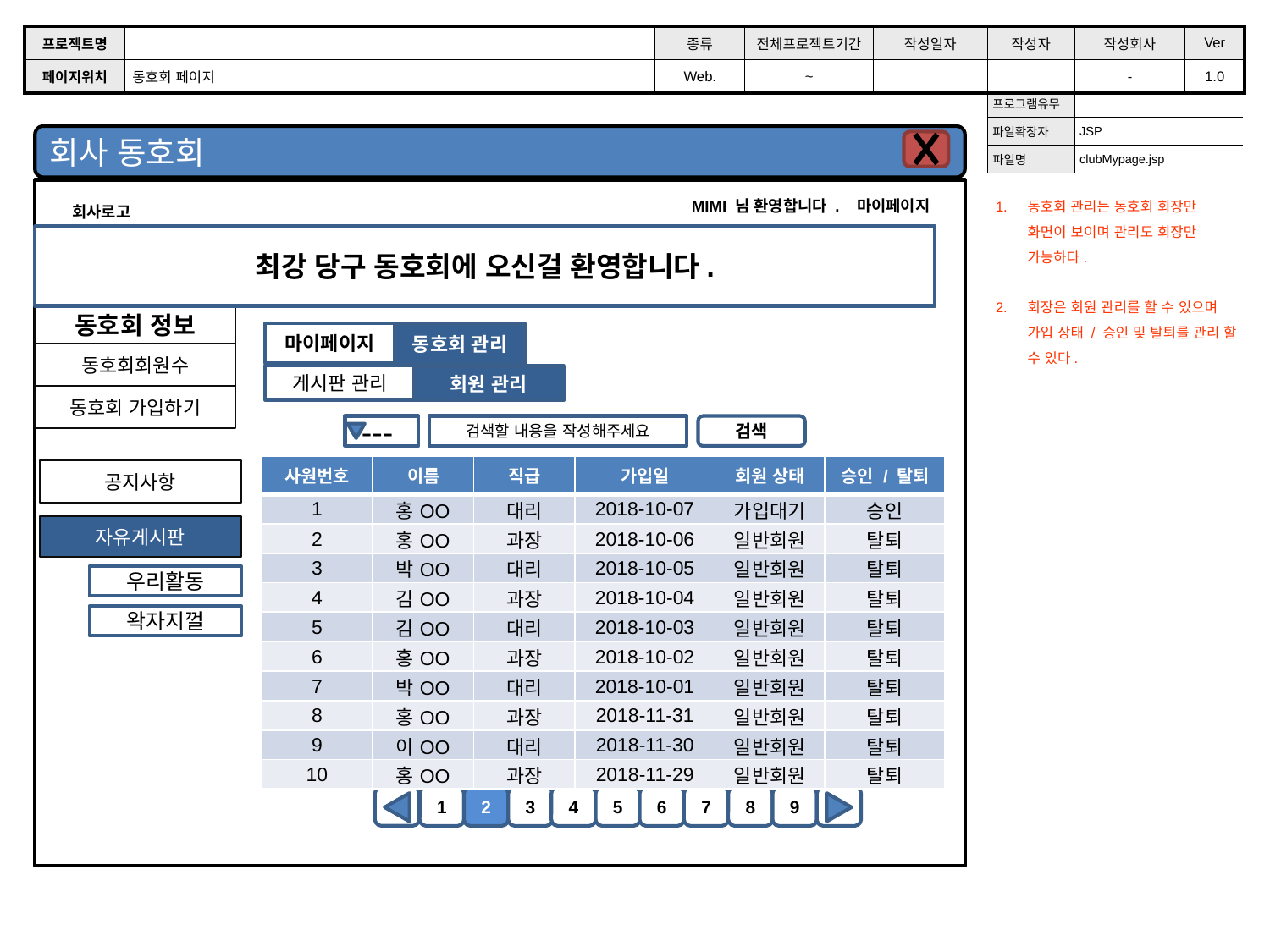

| 프로젝트명 |  | 종류 | 전체프로젝트기간 | 작성일자 | 작성자 | 작성회사 | Ver |
| --- | --- | --- | --- | --- | --- | --- | --- |
| 페이지위치 | 동호회 페이지 | Web. | ~ |  |  | - | 1.0 |
| 프로그램유무 |  |
| --- | --- |
| 파일확장자 | JSP |
| 파일명 | clubMypage.jsp |
회사 동호회

회사로고
MIMI 님 환영합니다 .   마이페이지

동호회 관리는 동호회 회장만 화면이 보이며 관리도 회장만 가능하다.

회장은 회원 관리를 할 수 있으며 가입 상태 / 승인 및 탈퇴를 관리 할 수 있다.
최강 당구 동호회에 오신걸 환영합니다.
동호회 정보
마이페이지
동호회 관리
동호회회원수
게시판 관리
회원 관리
동호회 가입하기
---
검색할 내용을 작성해주세요
검색

| 사원번호 | 이름 | 직급 | 가입일 | 회원 상태 | 승인 / 탈퇴 |
| --- | --- | --- | --- | --- | --- |
| 1 | 홍OO | 대리 | 2018-10-07 | 가입대기 | 승인 |
| 2 | 홍OO | 과장 | 2018-10-06 | 일반회원 | 탈퇴 |
| 3 | 박OO | 대리 | 2018-10-05 | 일반회원 | 탈퇴 |
| 4 | 김OO | 과장 | 2018-10-04 | 일반회원 | 탈퇴 |
| 5 | 김OO | 대리 | 2018-10-03 | 일반회원 | 탈퇴 |
| 6 | 홍OO | 과장 | 2018-10-02 | 일반회원 | 탈퇴 |
| 7 | 박OO | 대리 | 2018-10-01 | 일반회원 | 탈퇴 |
| 8 | 홍OO | 과장 | 2018-11-31 | 일반회원 | 탈퇴 |
| 9 | 이OO | 대리 | 2018-11-30 | 일반회원 | 탈퇴 |
| 10 | 홍OO | 과장 | 2018-11-29 | 일반회원 | 탈퇴 |
공지사항
자유게시판
우리활동
왁자지껄

8
7
5
3
2
1
4
6
9